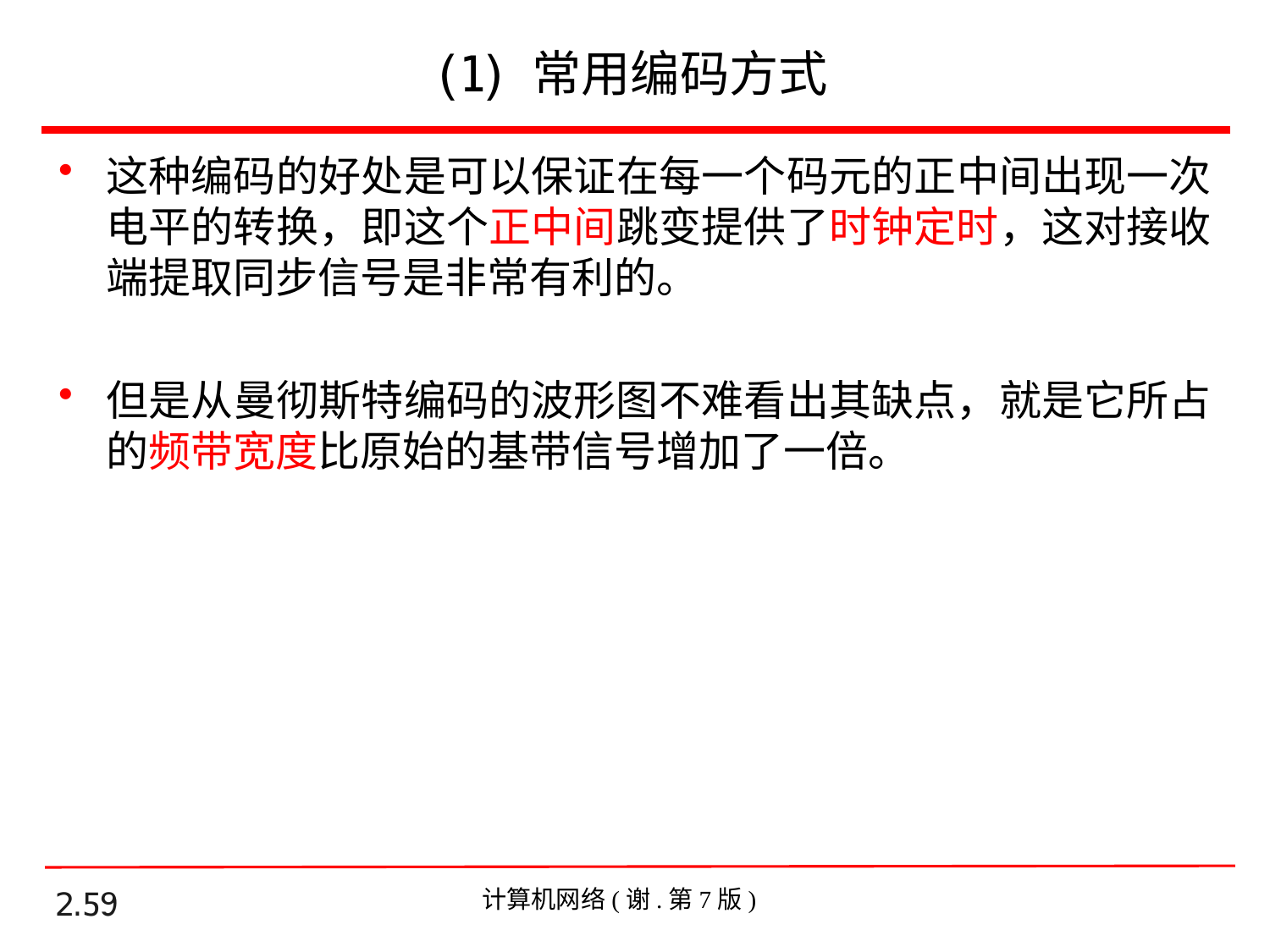

# (1) 常用编码方式
这种编码的好处是可以保证在每一个码元的正中间出现一次电平的转换，即这个正中间跳变提供了时钟定时，这对接收端提取同步信号是非常有利的。

但是从曼彻斯特编码的波形图不难看出其缺点，就是它所占的频带宽度比原始的基带信号增加了一倍。